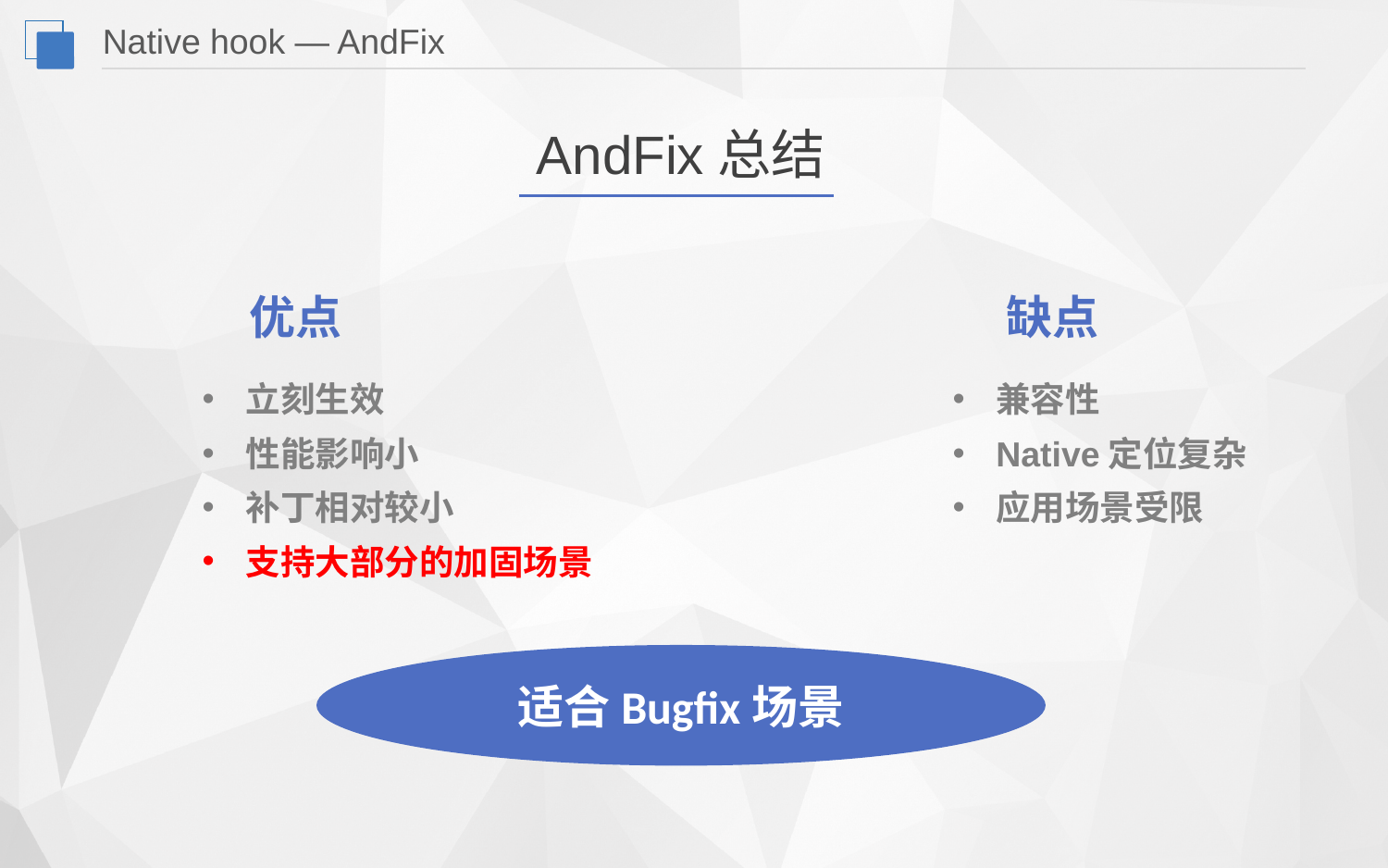

Native hook — AndFix

AndFix总结
优点
缺点
兼容性
Native定位复杂
应用场景受限
立刻生效
性能影响小
补丁相对较小
支持大部分的加固场景
适合Bugfix场景